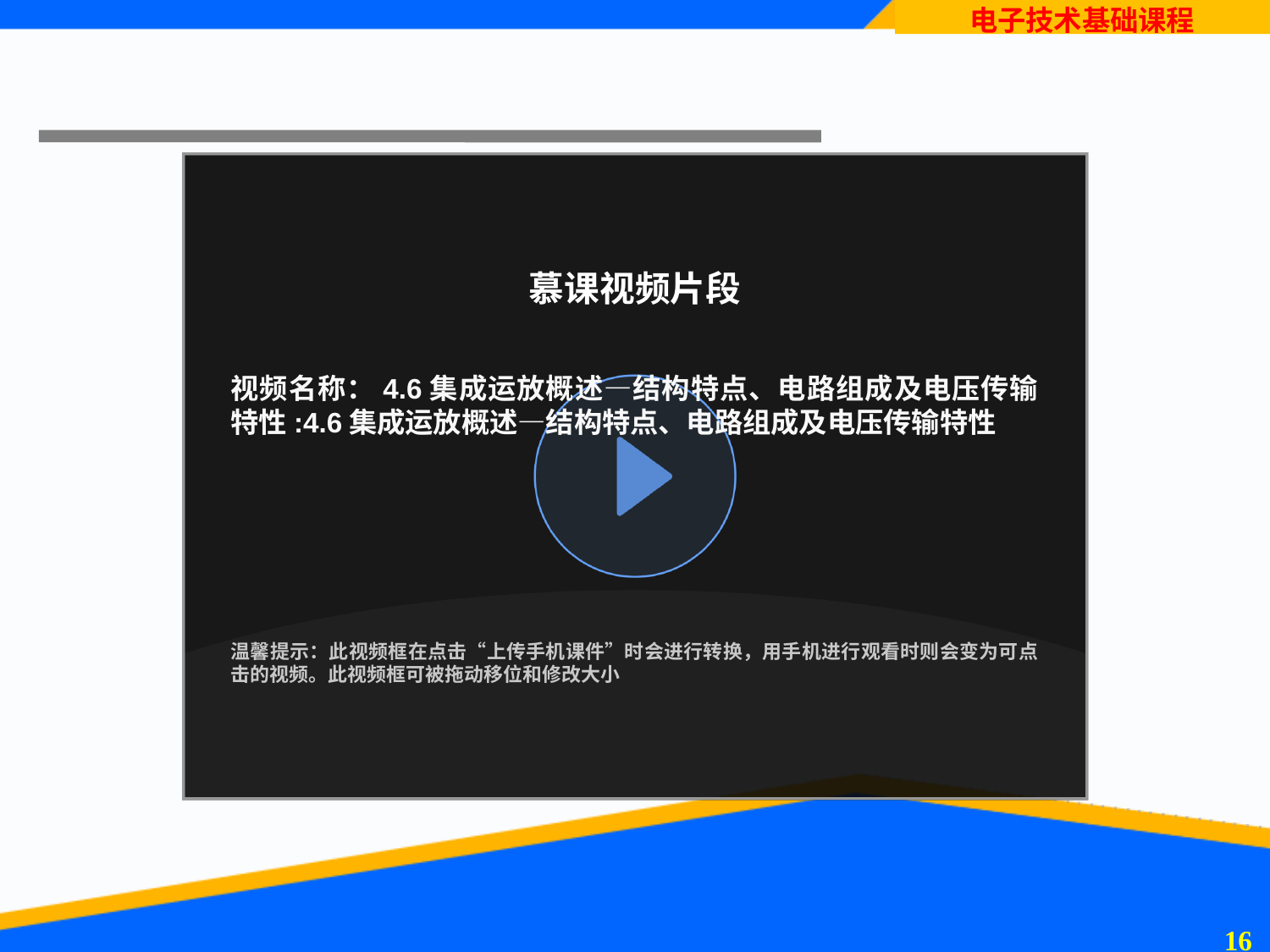

慕课视频片段

视频名称：4.6集成运放概述—结构特点、电路组成及电压传输特性:4.6集成运放概述—结构特点、电路组成及电压传输特性

温馨提示：此视频框在点击“上传手机课件”时会进行转换，用手机进行观看时则会变为可点击的视频。此视频框可被拖动移位和修改大小

16